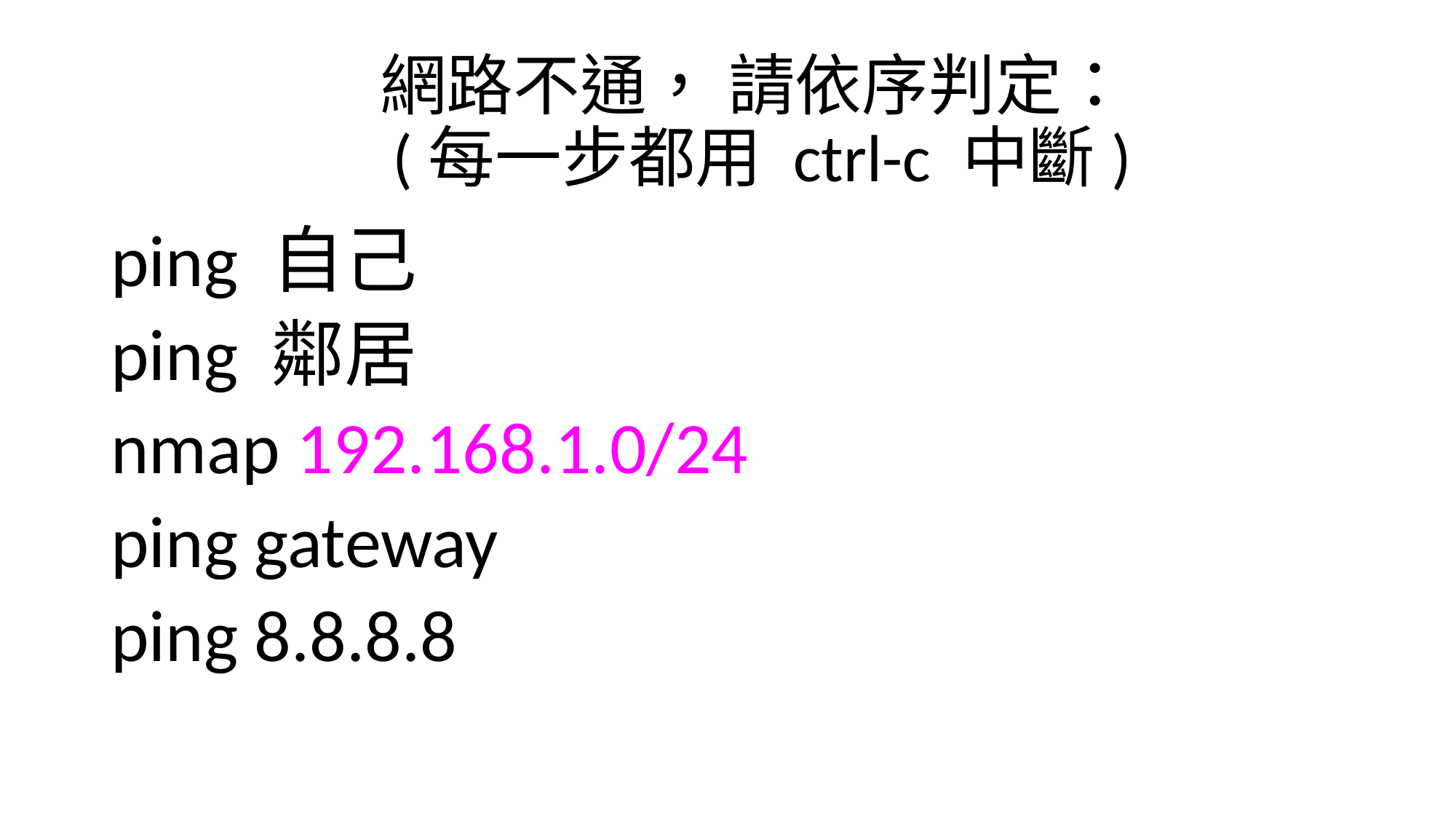

# 網路不通， 請依序判定： (每一步都用 ctrl-c 中斷)
ping 自己
ping 鄰居
nmap 192.168.1.0/24
ping gateway
ping 8.8.8.8